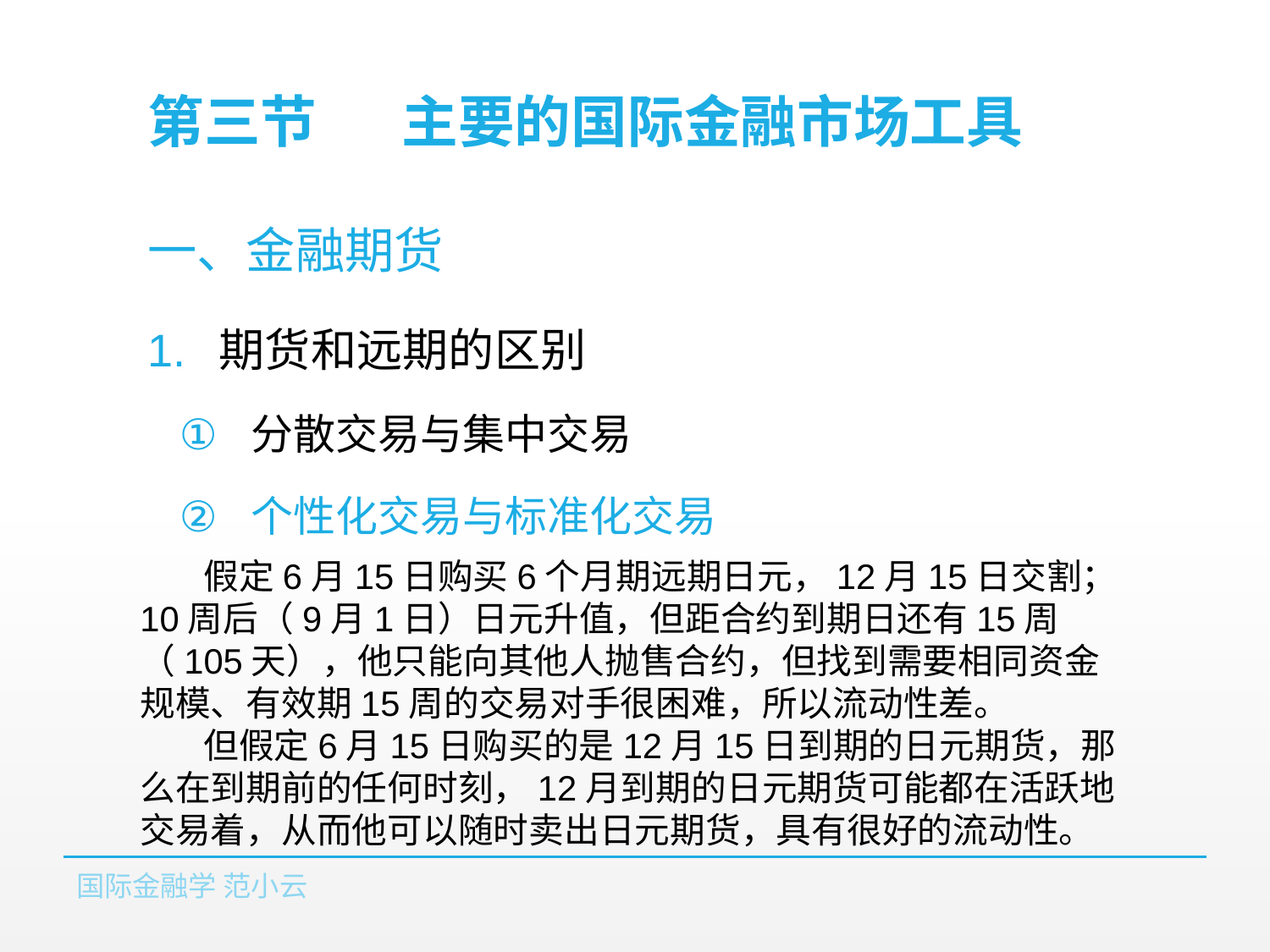

# 第三节	主要的国际金融市场工具
一、金融期货
期货和远期的区别
分散交易与集中交易
个性化交易与标准化交易

假定6月15日购买6个月期远期日元，12月15日交割；10周后（9月1日）日元升值，但距合约到期日还有15周（105天），他只能向其他人抛售合约，但找到需要相同资金规模、有效期15周的交易对手很困难，所以流动性差。
但假定6月15日购买的是12月15日到期的日元期货，那么在到期前的任何时刻，12月到期的日元期货可能都在活跃地交易着，从而他可以随时卖出日元期货，具有很好的流动性。
国际金融学 范小云